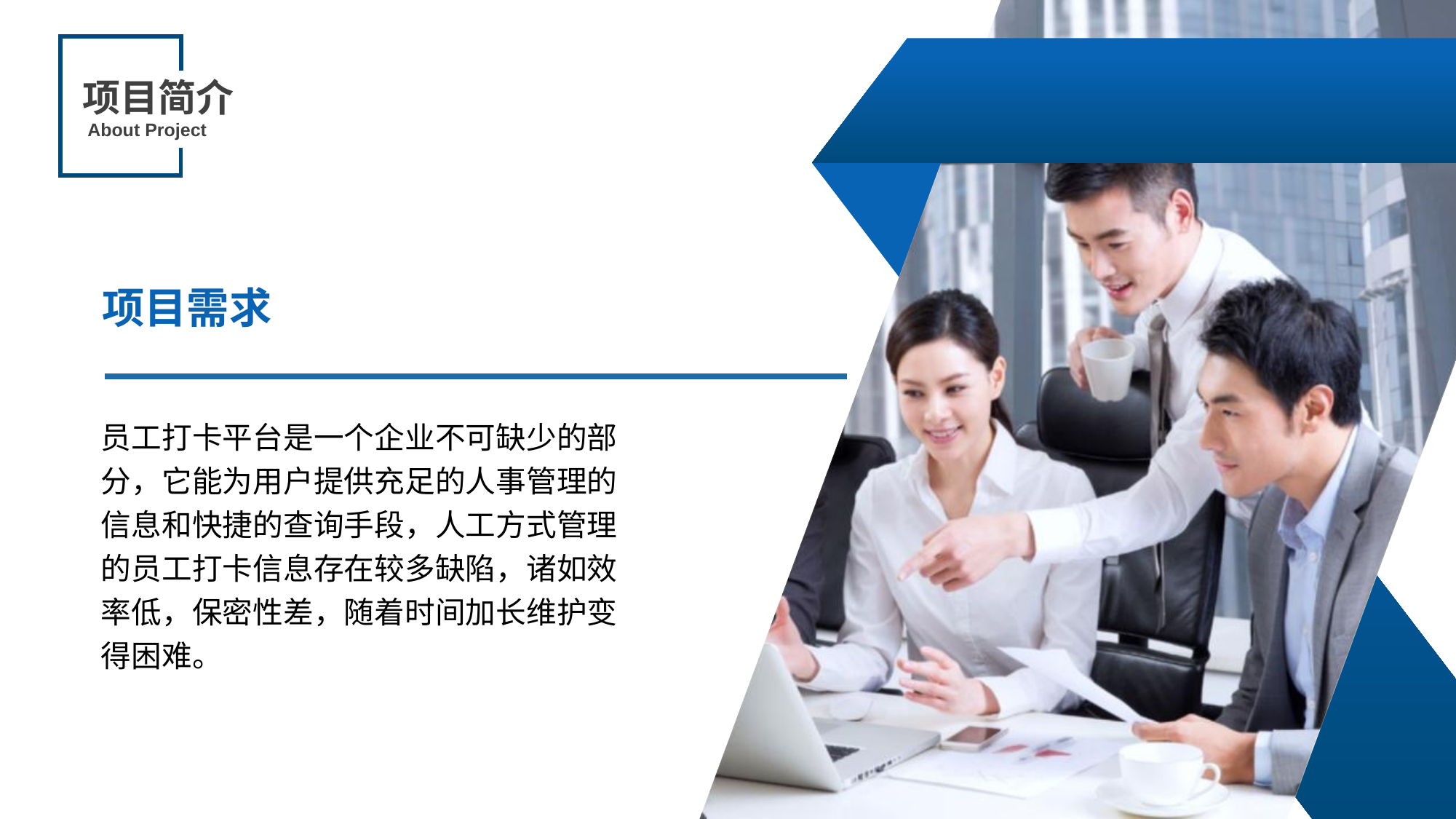

项目简介
About Project

项目需求
员工打卡平台是一个企业不可缺少的部分，它能为用户提供充足的人事管理的信息和快捷的查询手段，人工方式管理的员工打卡信息存在较多缺陷，诸如效率低，保密性差，随着时间加长维护变得困难。